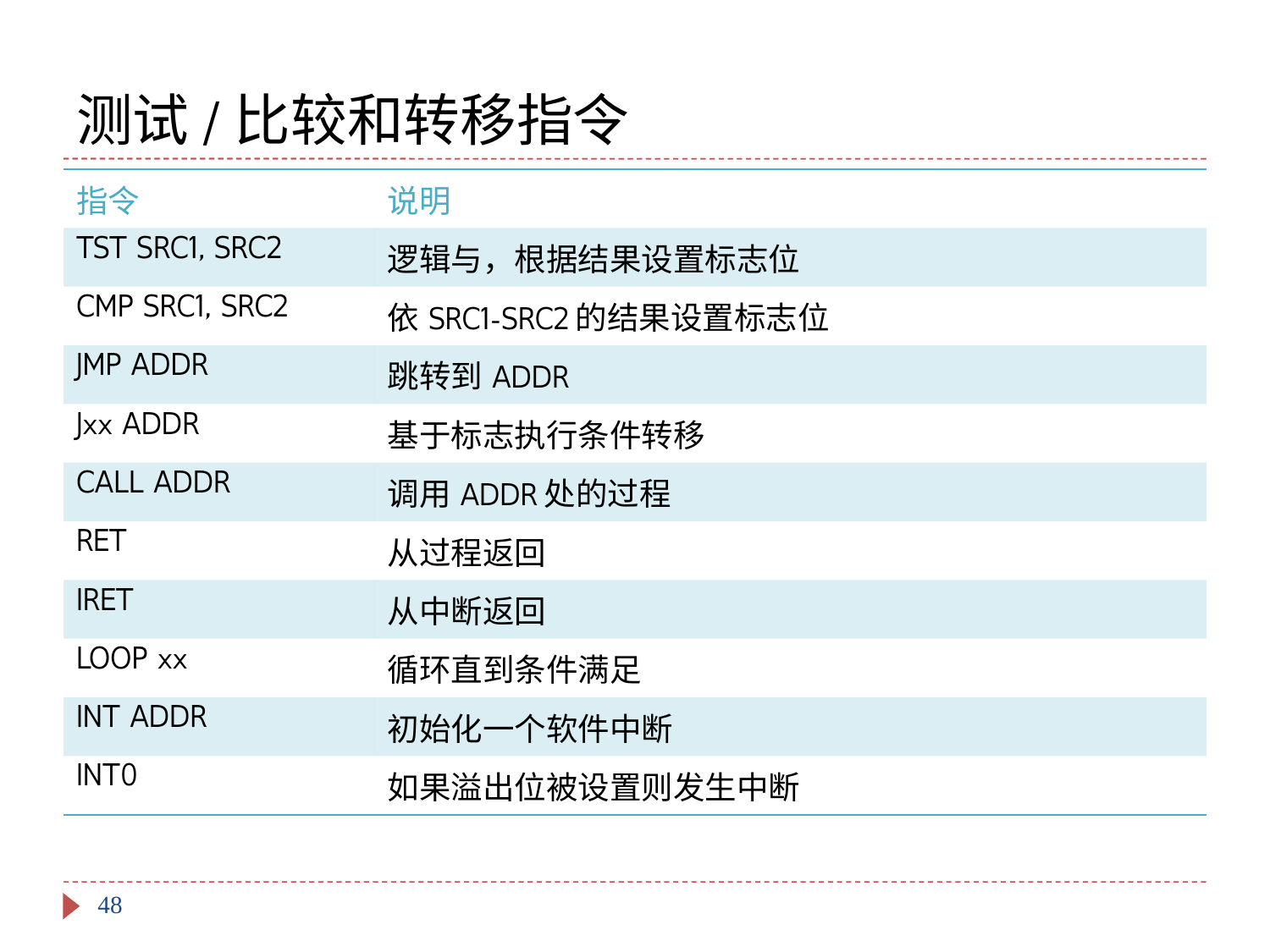

# 测试/比较和转移指令
| 指令 | 说明 |
| --- | --- |
| TST SRC1, SRC2 | 逻辑与，根据结果设置标志位 |
| CMP SRC1, SRC2 | 依SRC1-SRC2的结果设置标志位 |
| JMP ADDR | 跳转到ADDR |
| Jxx ADDR | 基于标志执行条件转移 |
| CALL ADDR | 调用ADDR处的过程 |
| RET | 从过程返回 |
| IRET | 从中断返回 |
| LOOP xx | 循环直到条件满足 |
| INT ADDR | 初始化一个软件中断 |
| INT0 | 如果溢出位被设置则发生中断 |
48